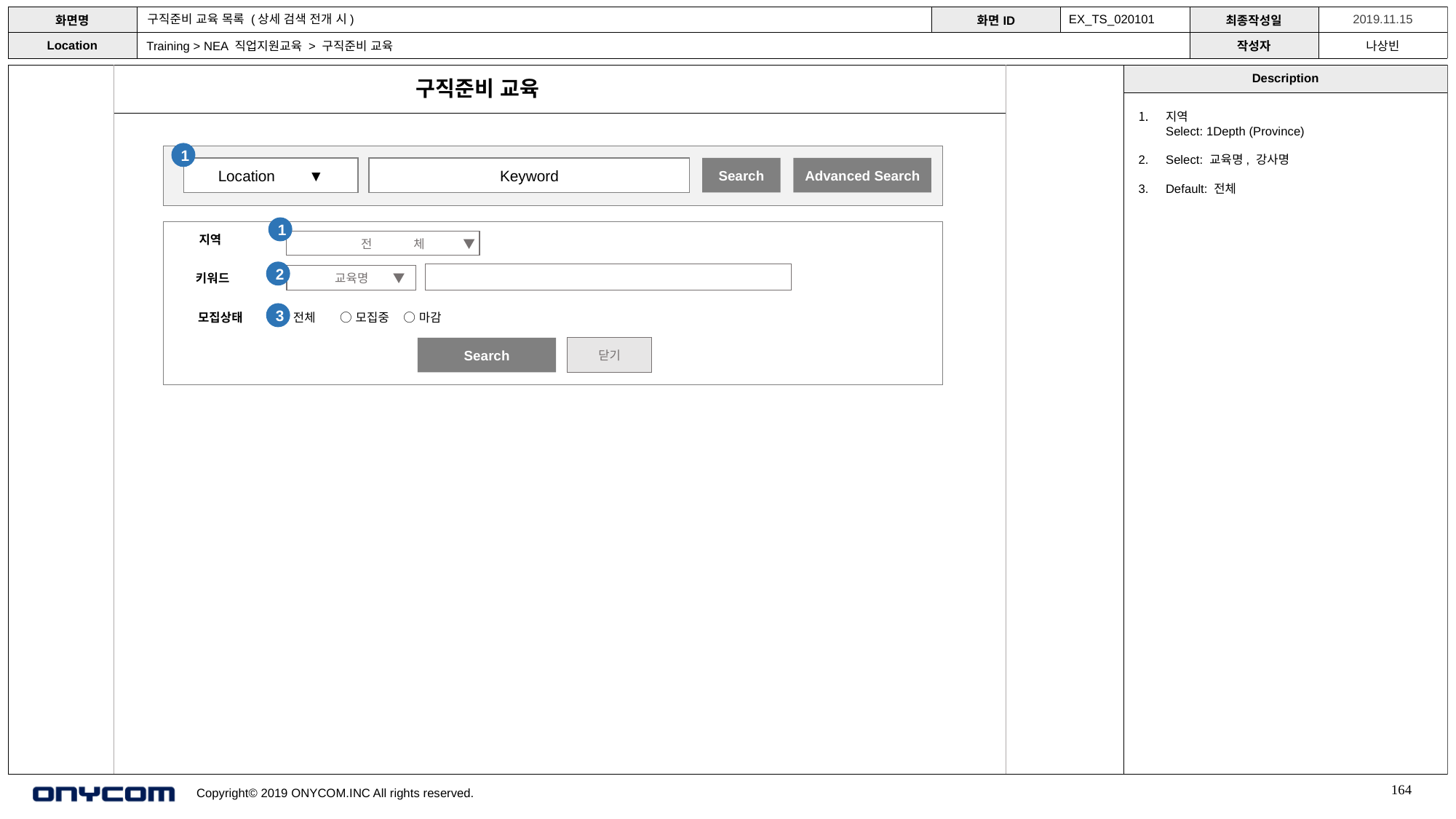

구직준비 교육 목록 (상세 검색 전개 시)
EX_TS_020101
Training > NEA 직업지원교육 > 구직준비 교육
구직준비 교육
지역
Select: 1Depth (Province)

Select: 교육명, 강사명

Default: 전체

1

Search
Advanced Search
Location        ▼
Keyword
1

지역
전            체           ▼
2

교육명       ▼
키워드
3
모집상태          ◎ 전체       ○ 모집중    ○ 마감
Search
닫기
164